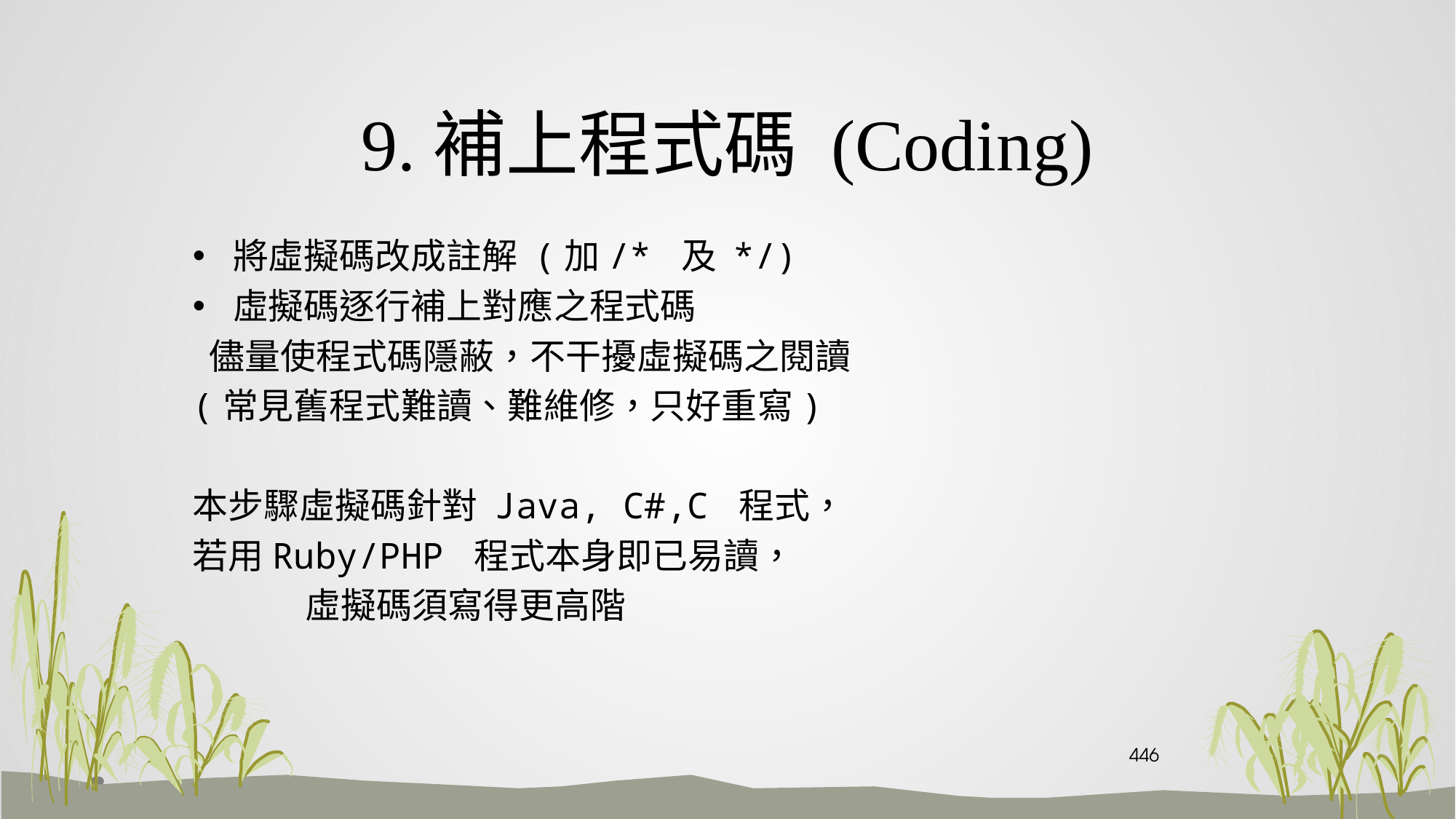

# 9.補上程式碼 (Coding)
將虛擬碼改成註解 (加/* 及 */)
虛擬碼逐行補上對應之程式碼
 儘量使程式碼隱蔽，不干擾虛擬碼之閱讀
(常見舊程式難讀、難維修，只好重寫)

本步驟虛擬碼針對 Java, C#,C 程式，
若用Ruby/PHP 程式本身即已易讀，
             虛擬碼須寫得更高階
446